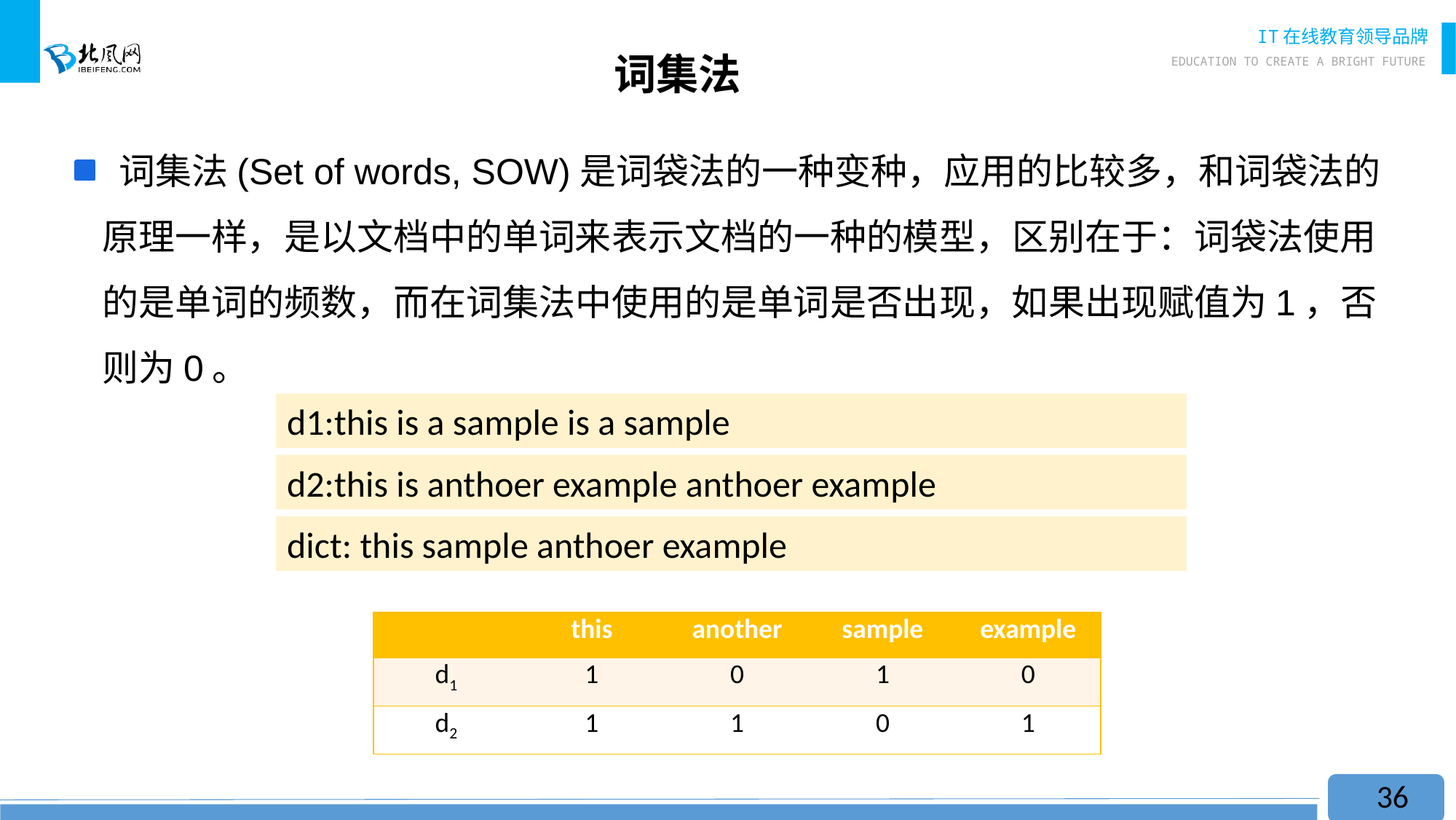

# 词集法
 词集法(Set of words, SOW)是词袋法的一种变种，应用的比较多，和词袋法的原理一样，是以文档中的单词来表示文档的一种的模型，区别在于：词袋法使用的是单词的频数，而在词集法中使用的是单词是否出现，如果出现赋值为1，否则为0。
d1:this is a sample is a sample
d2:this is anthoer example anthoer example
dict: this sample anthoer example
|  | this | another | sample | example |
| --- | --- | --- | --- | --- |
| d1 | 1 | 0 | 1 | 0 |
| d2 | 1 | 1 | 0 | 1 |